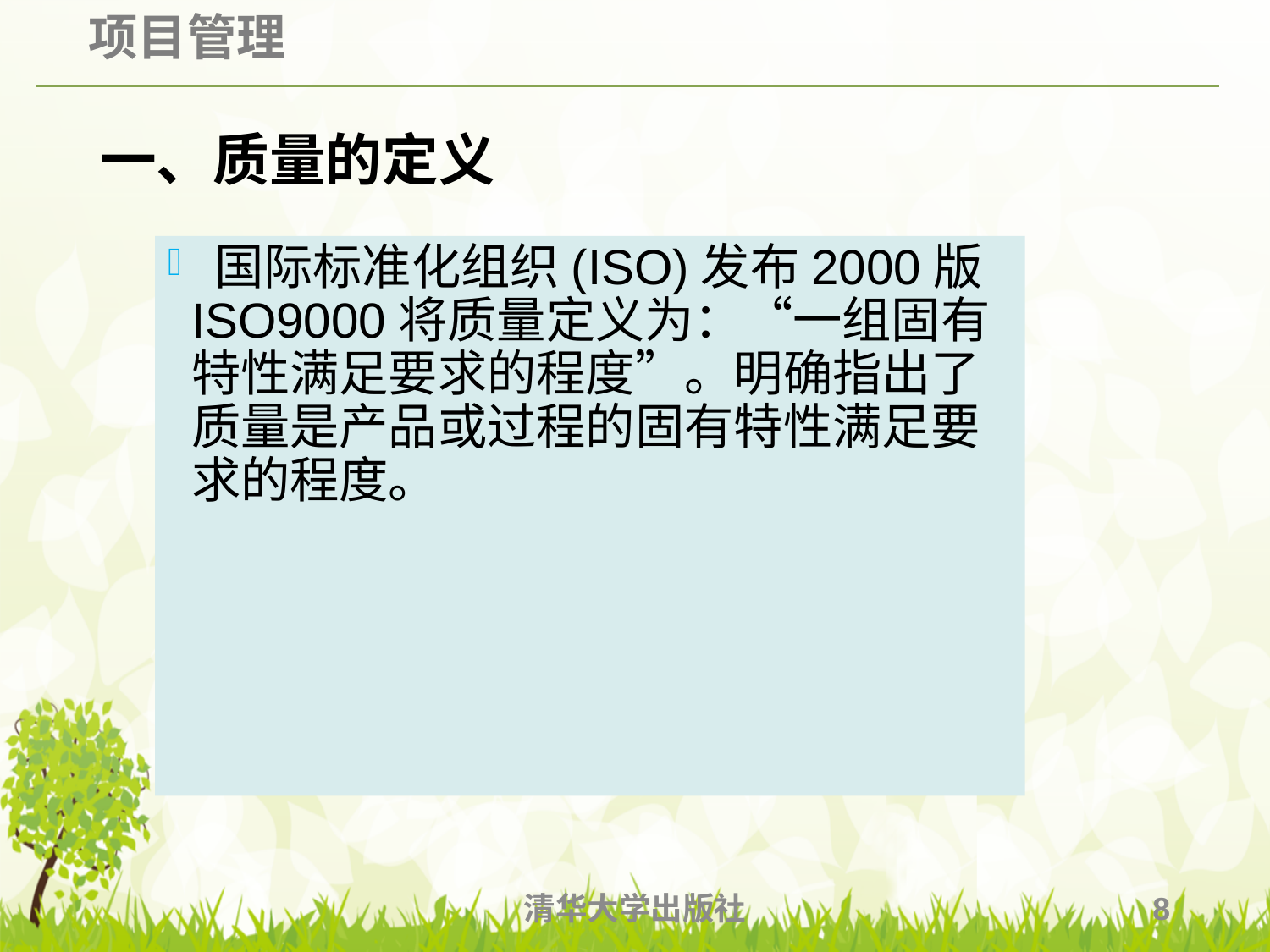

# 一、质量的定义
 国际标准化组织(ISO)发布2000版ISO9000将质量定义为：“一组固有特性满足要求的程度”。明确指出了质量是产品或过程的固有特性满足要求的程度。
清华大学出版社
8